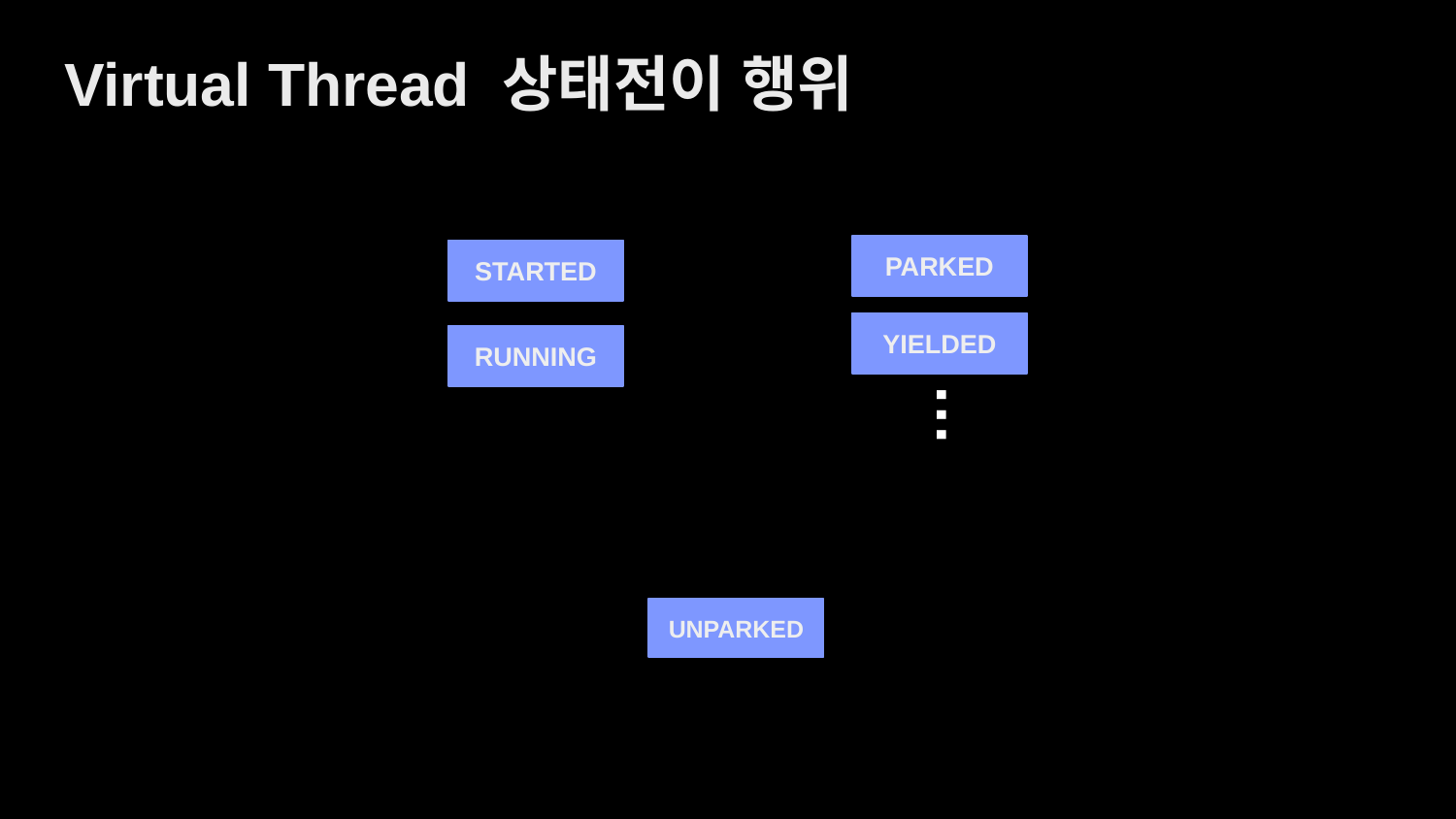

Virtual Thread 상태전이 행위
PARKED
STARTED
YIELDED
RUNNING
…
UNPARKED